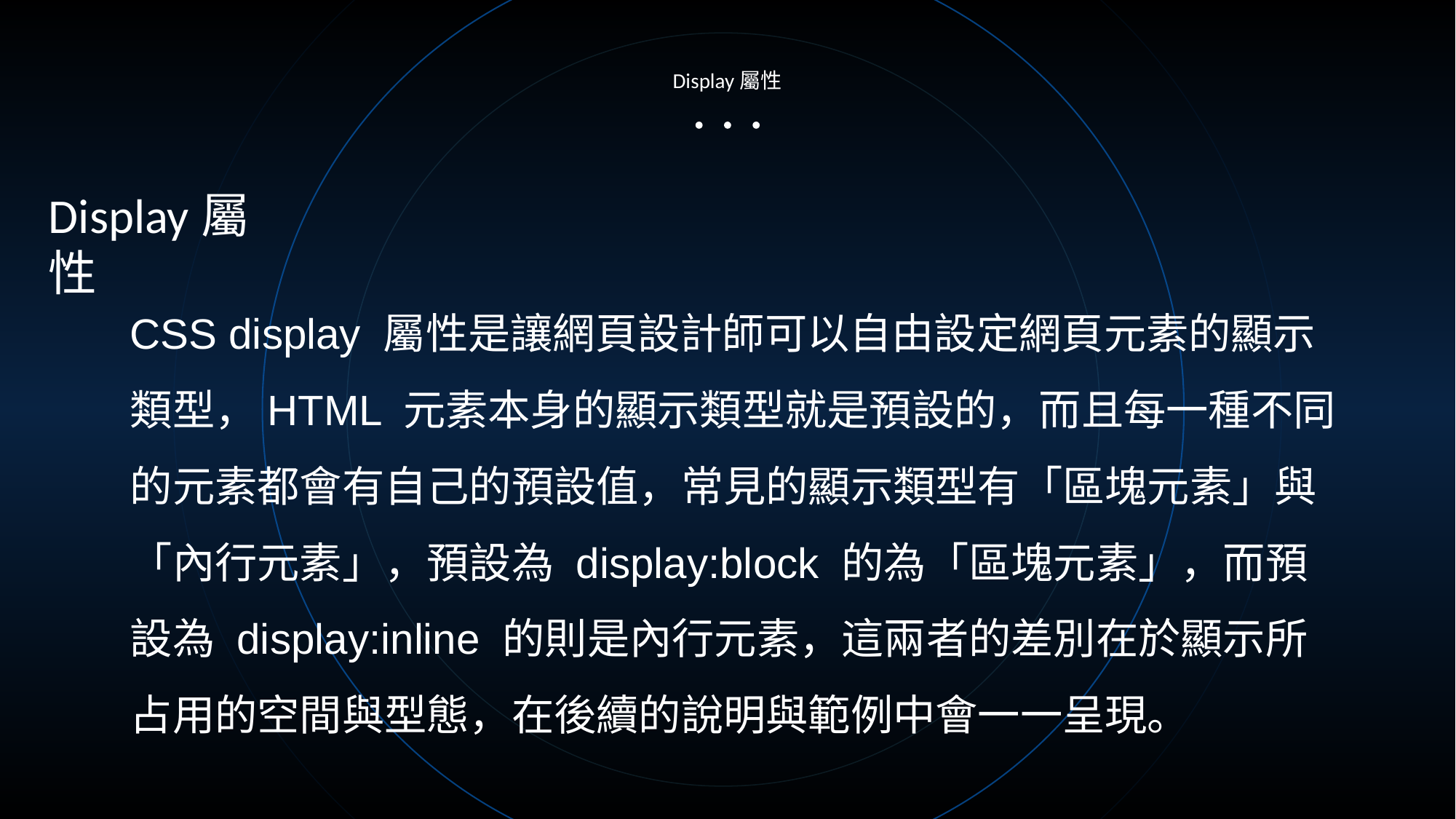

Display屬性

Display屬性
CSS display 屬性是讓網頁設計師可以自由設定網頁元素的顯示類型，HTML 元素本身的顯示類型就是預設的，而且每一種不同的元素都會有自己的預設值，常見的顯示類型有「區塊元素」與「內行元素」，預設為 display:block 的為「區塊元素」，而預設為 display:inline 的則是內行元素，這兩者的差別在於顯示所占用的空間與型態，在後續的說明與範例中會一一呈現。